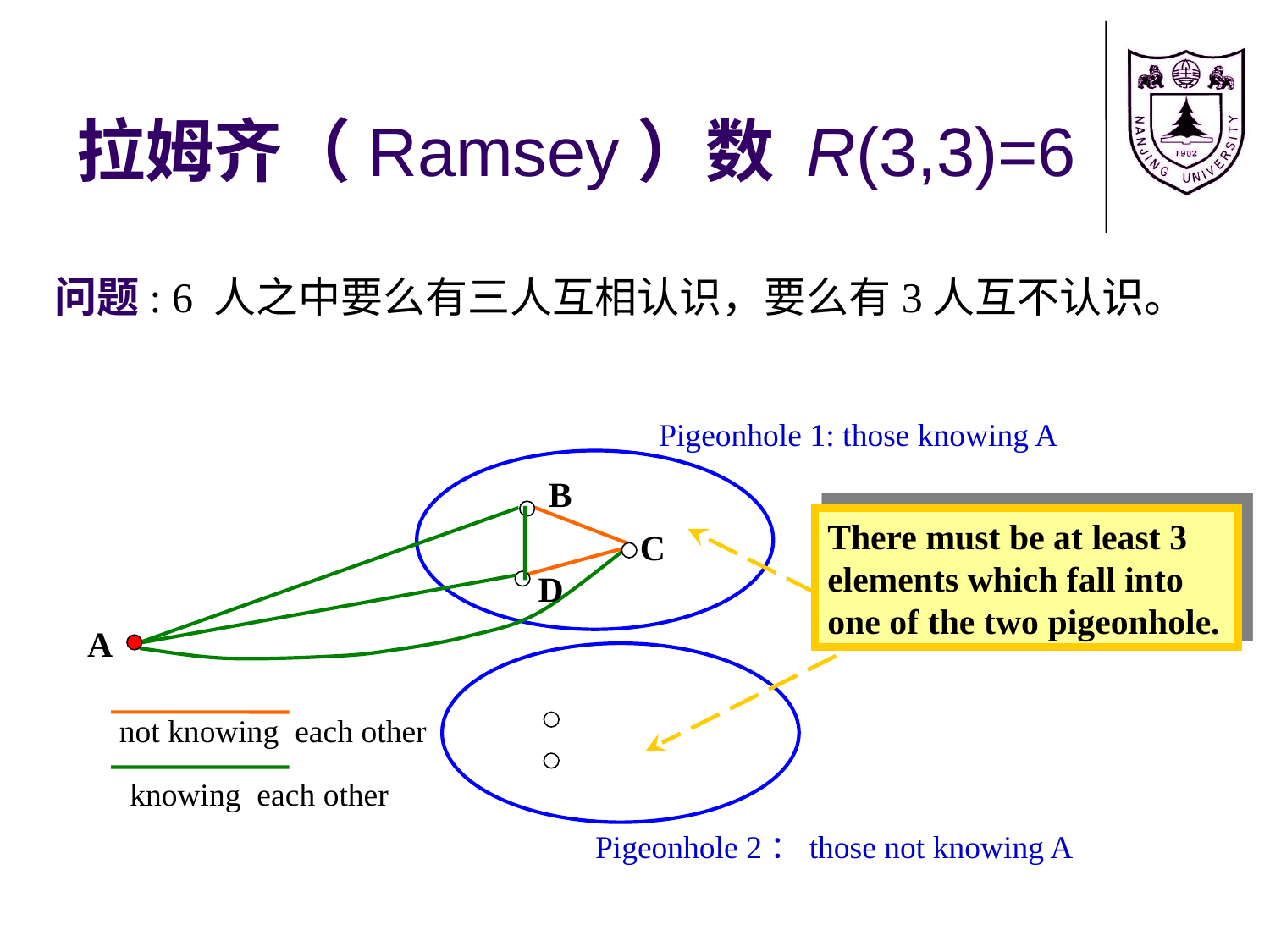

# 拉姆齐（Ramsey）数 R(3,3)=6
问题: 6 人之中要么有三人互相认识，要么有3人互不认识。
Pigeonhole 1: those knowing A

B

C
D

There must be at least 3 elements which fall into one of the two pigeonhole.

A

Pigeonhole 2：those not knowing A

not knowing  each other

knowing  each other